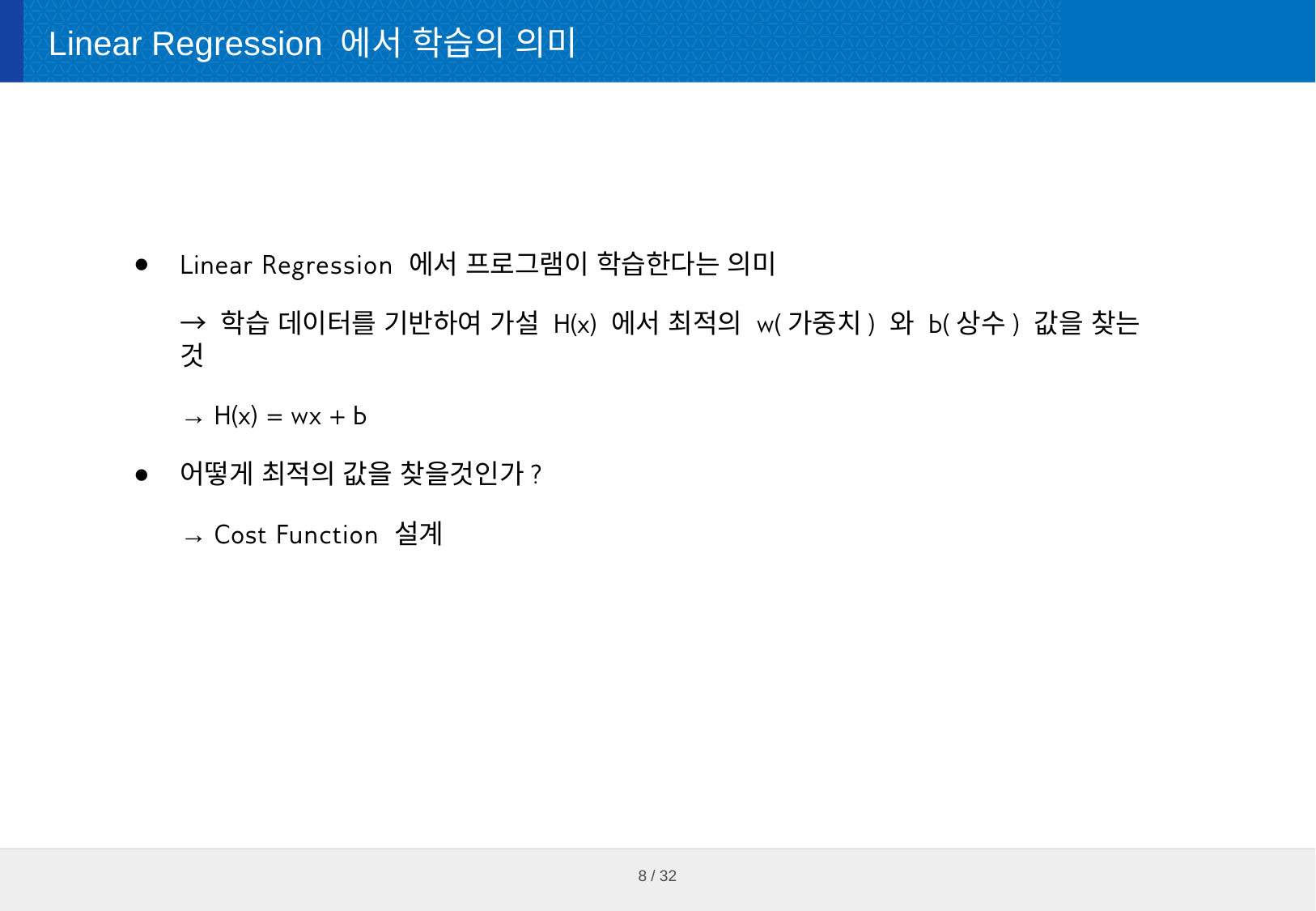

# Linear Regression 에서 학습의 의미
Linear Regression 에서 프로그램이 학습한다는 의미
→ 학습 데이터를 기반하여 가설 H(x) 에서 최적의 w(가중치) 와 b(상수) 값을 찾는 것
→ H(x) = wx + b
어떻게 최적의 값을 찾을것인가?
→ Cost Function 설계